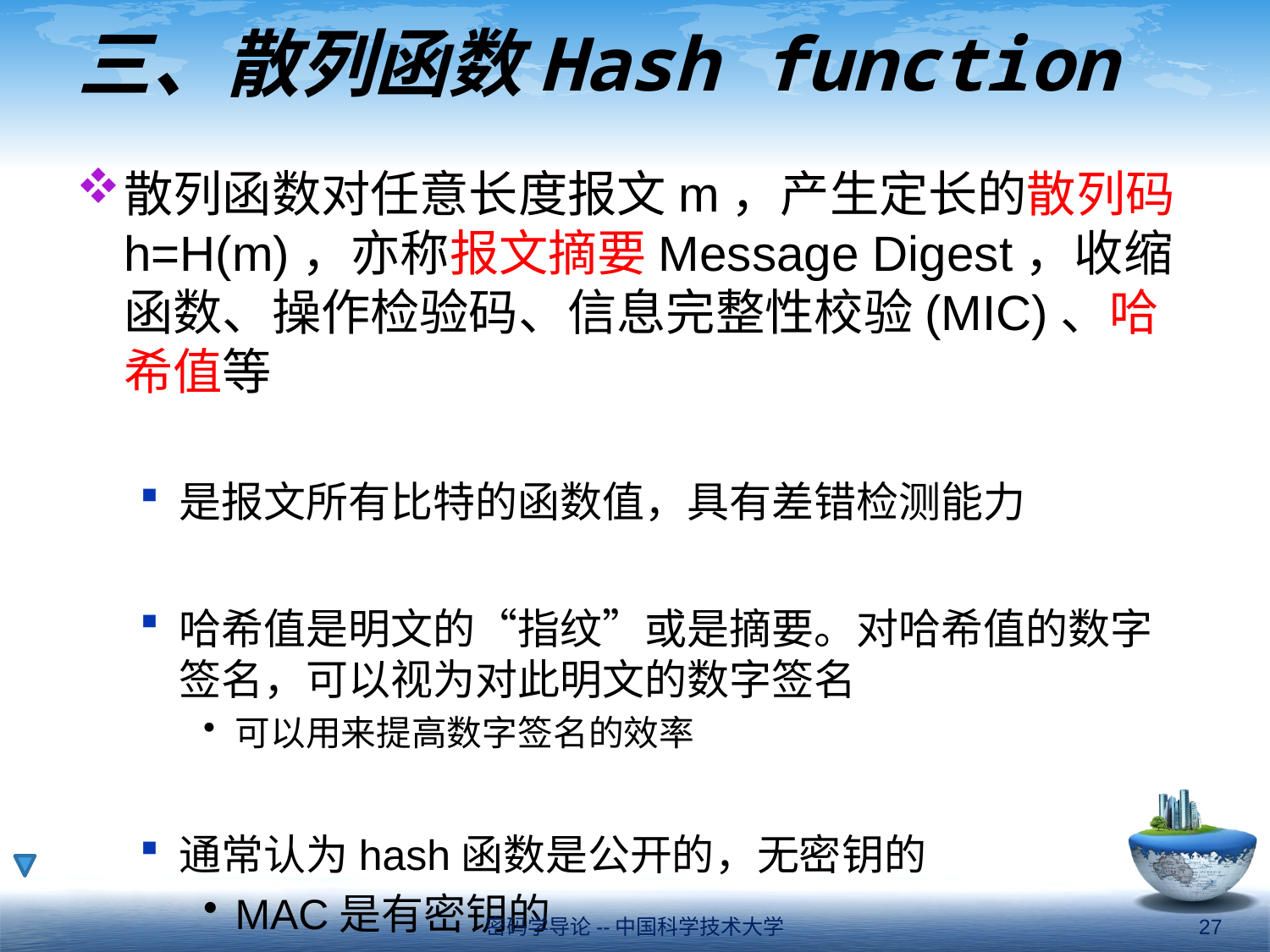

# 三、散列函数Hash function
散列函数对任意长度报文m，产生定长的散列码h=H(m)，亦称报文摘要Message Digest，收缩函数、操作检验码、信息完整性校验(MIC)、哈希值等

是报文所有比特的函数值，具有差错检测能力

哈希值是明文的“指纹”或是摘要。对哈希值的数字签名，可以视为对此明文的数字签名
可以用来提高数字签名的效率

通常认为hash函数是公开的，无密钥的
MAC是有密钥的

密码学导论--中国科学技术大学
27